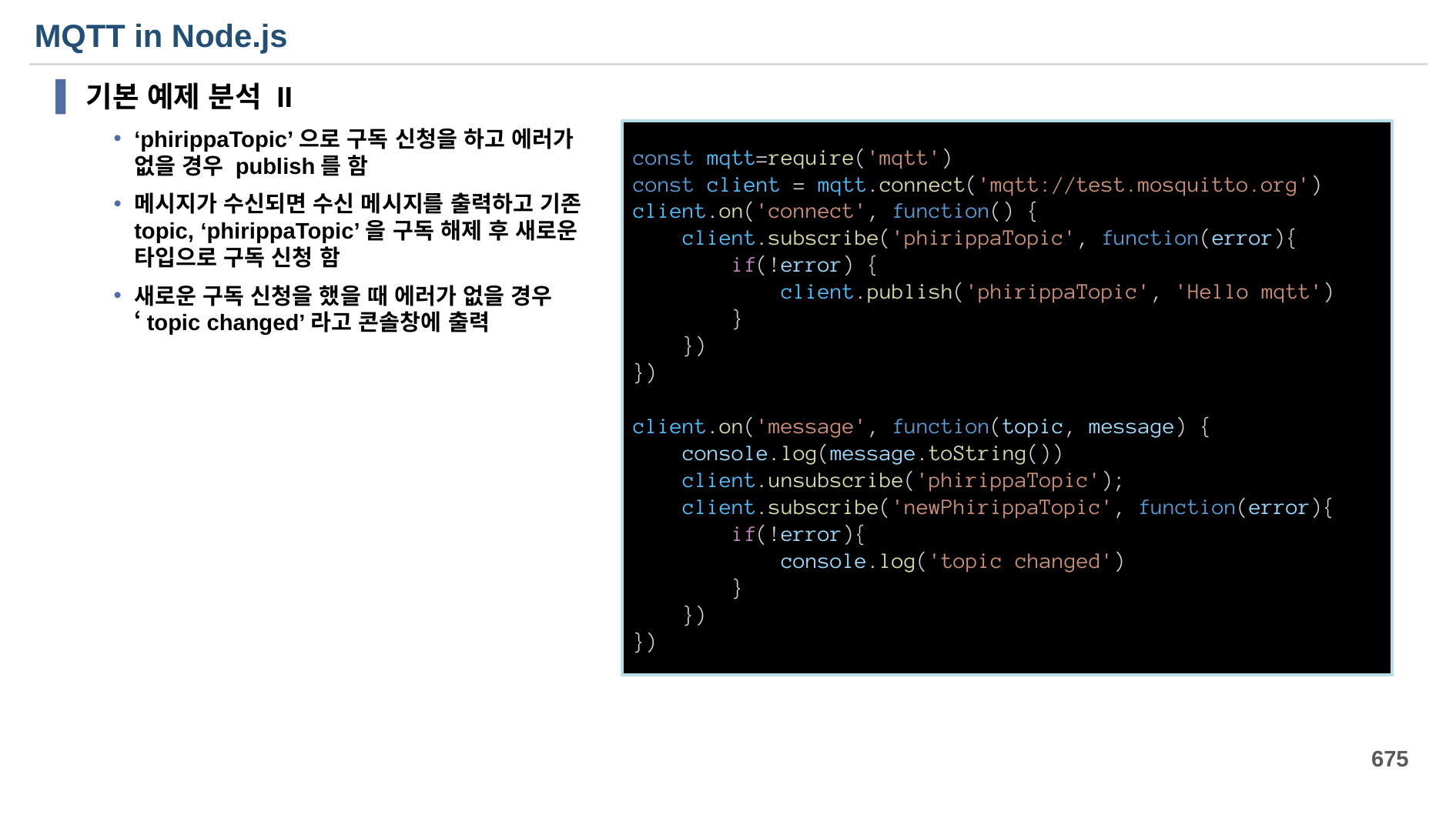

# MQTT in Node.js
기본 예제 분석 II
‘phirippaTopic’으로 구독 신청을 하고 에러가 없을 경우 publish를 함
메시지가 수신되면 수신 메시지를 출력하고 기존 topic, ‘phirippaTopic’을 구독 해제 후 새로운 타입으로 구독 신청 함
새로운 구독 신청을 했을 때 에러가 없을 경우 ‘topic changed’라고 콘솔창에 출력

const mqtt=require('mqtt')
const client = mqtt.connect('mqtt://test.mosquitto.org')
client.on('connect', function() {
    client.subscribe('phirippaTopic', function(error){
        if(!error) {
            client.publish('phirippaTopic', 'Hello mqtt')
        }
    })
})
client.on('message', function(topic, message) {
    console.log(message.toString())
    client.unsubscribe('phirippaTopic');
    client.subscribe('newPhirippaTopic', function(error){
        if(!error){
            console.log('topic changed')
        }
    })
})
675